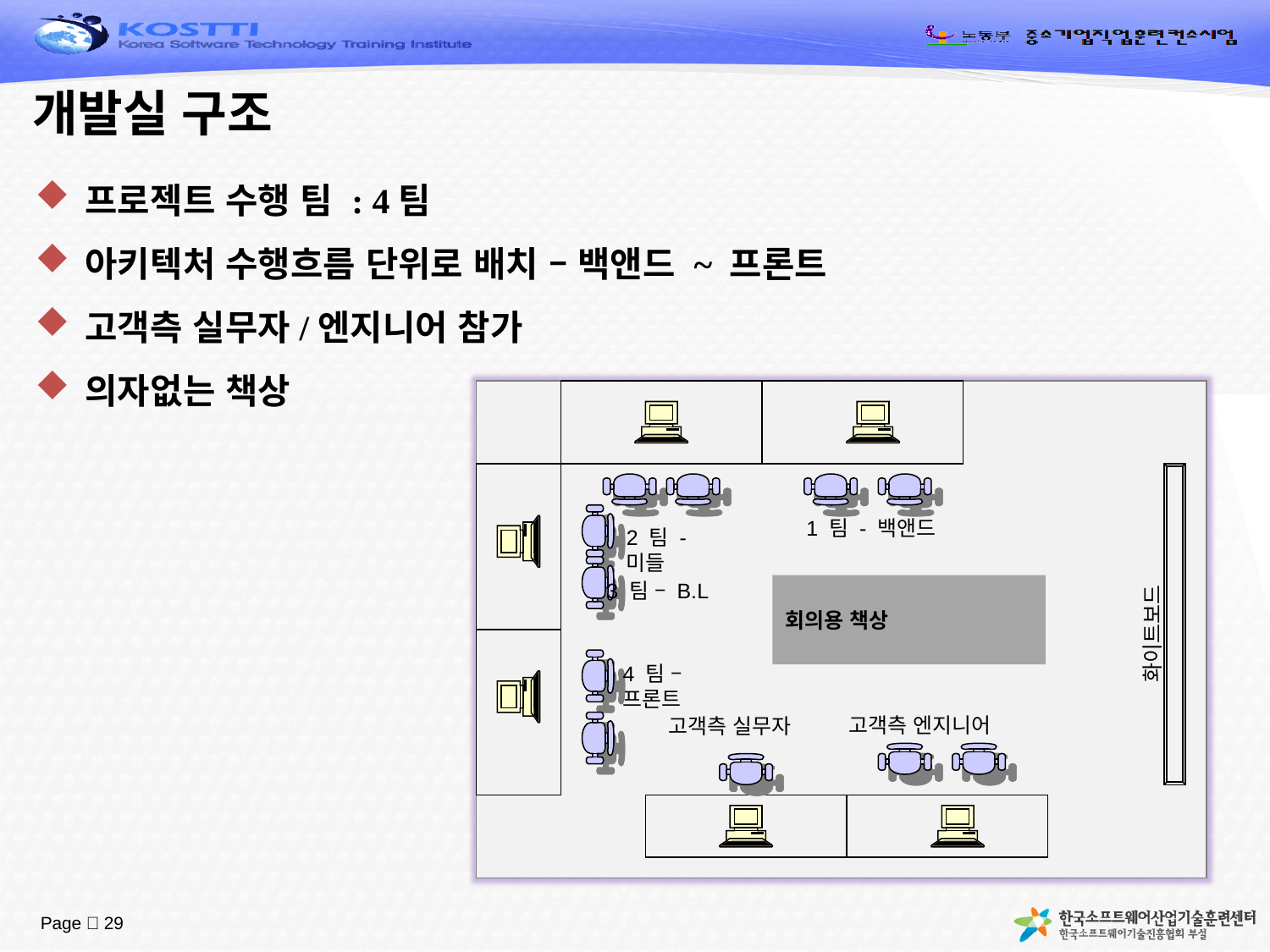

# 개발실 구조
프로젝트 수행 팀 : 4팀
아키텍처 수행흐름 단위로 배치 – 백앤드 ~ 프론트
고객측 실무자/엔지니어 참가
의자없는 책상

1 팀 - 백앤드

2 팀 - 미들

3 팀 – B.L
회의용 책상
화이트보드
4 팀 – 프론트

고객측 엔지니어
고객측 실무자